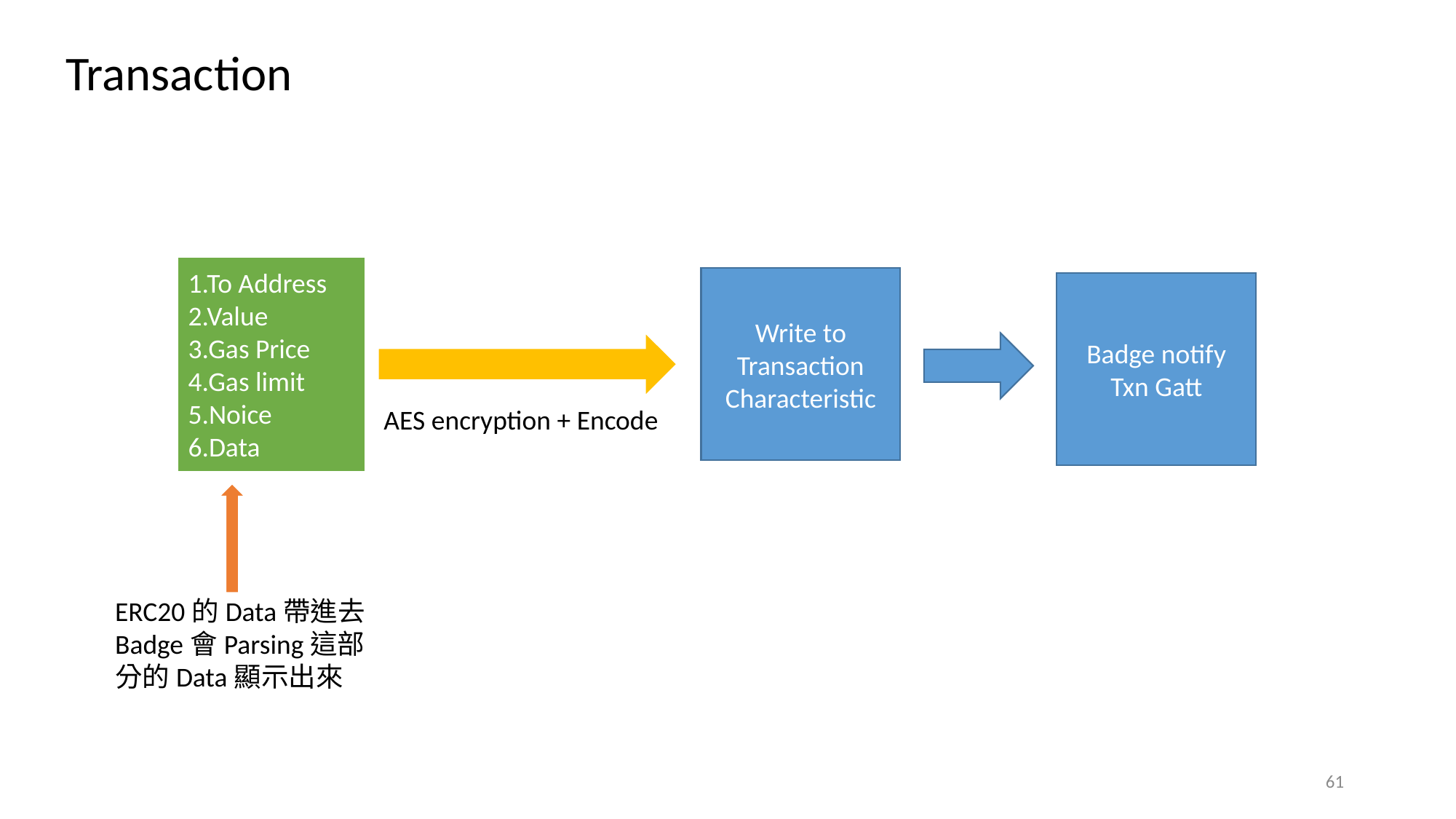

Transaction
1.To Address
2.Value
3.Gas Price
4.Gas limit
5.Noice
6.Data
Write to Transaction Characteristic
Badge notify
Txn Gatt

AES encryption + Encode

ERC20的Data帶進去
Badge會Parsing這部分的Data顯示出來
61